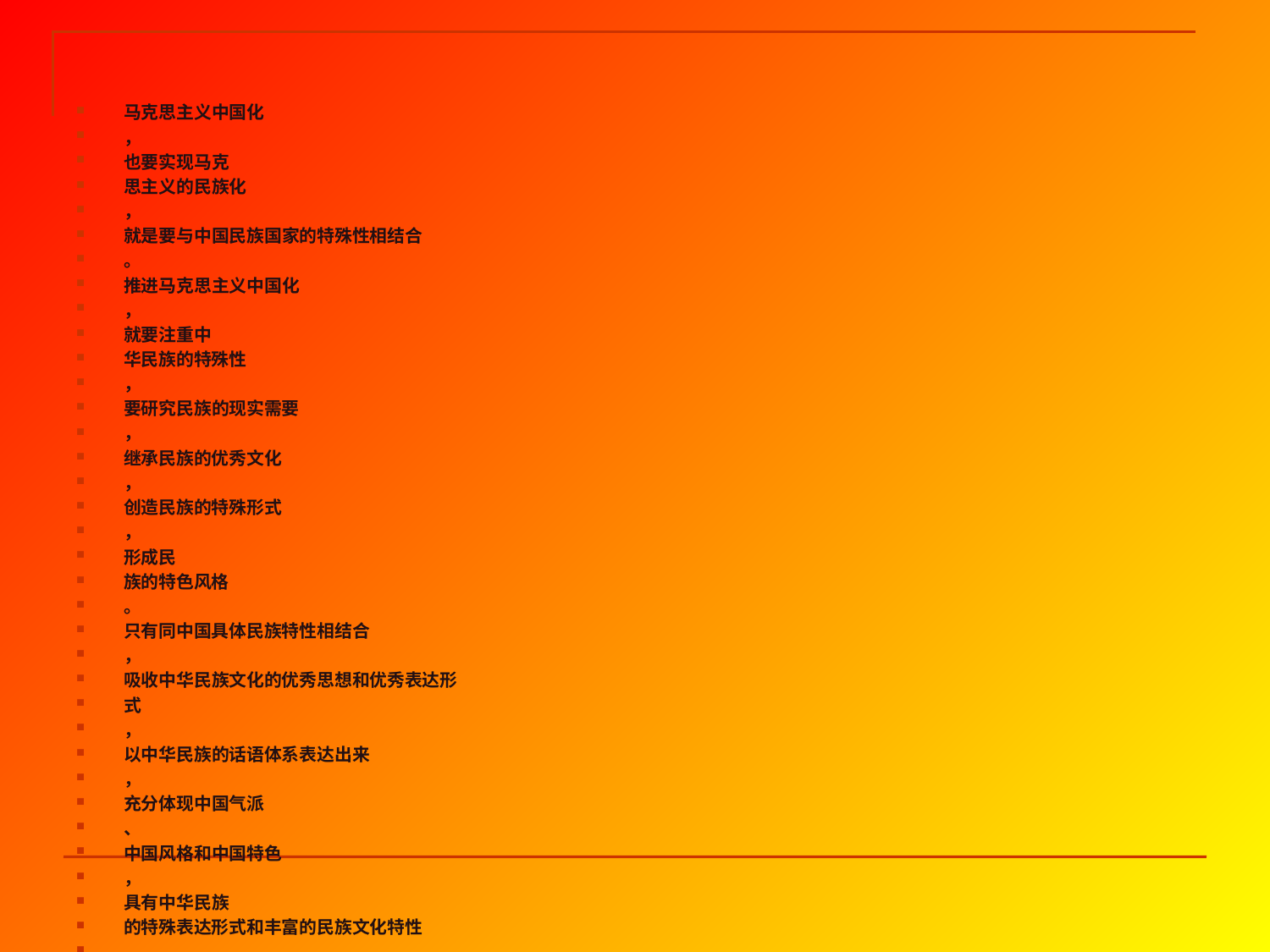

#
马克思主义中国化
，
也要实现马克
思主义的民族化
，
就是要与中国民族国家的特殊性相结合
。
推进马克思主义中国化
，
就要注重中
华民族的特殊性
，
要研究民族的现实需要
，
继承民族的优秀文化
，
创造民族的特殊形式
，
形成民
族的特色风格
。
只有同中国具体民族特性相结合
，
吸收中华民族文化的优秀思想和优秀表达形
式
，
以中华民族的话语体系表达出来
，
充分体现中国气派
、
中国风格和中国特色
，
具有中华民族
的特殊表达形式和丰富的民族文化特性
，
才是真正中国化的马克思主义